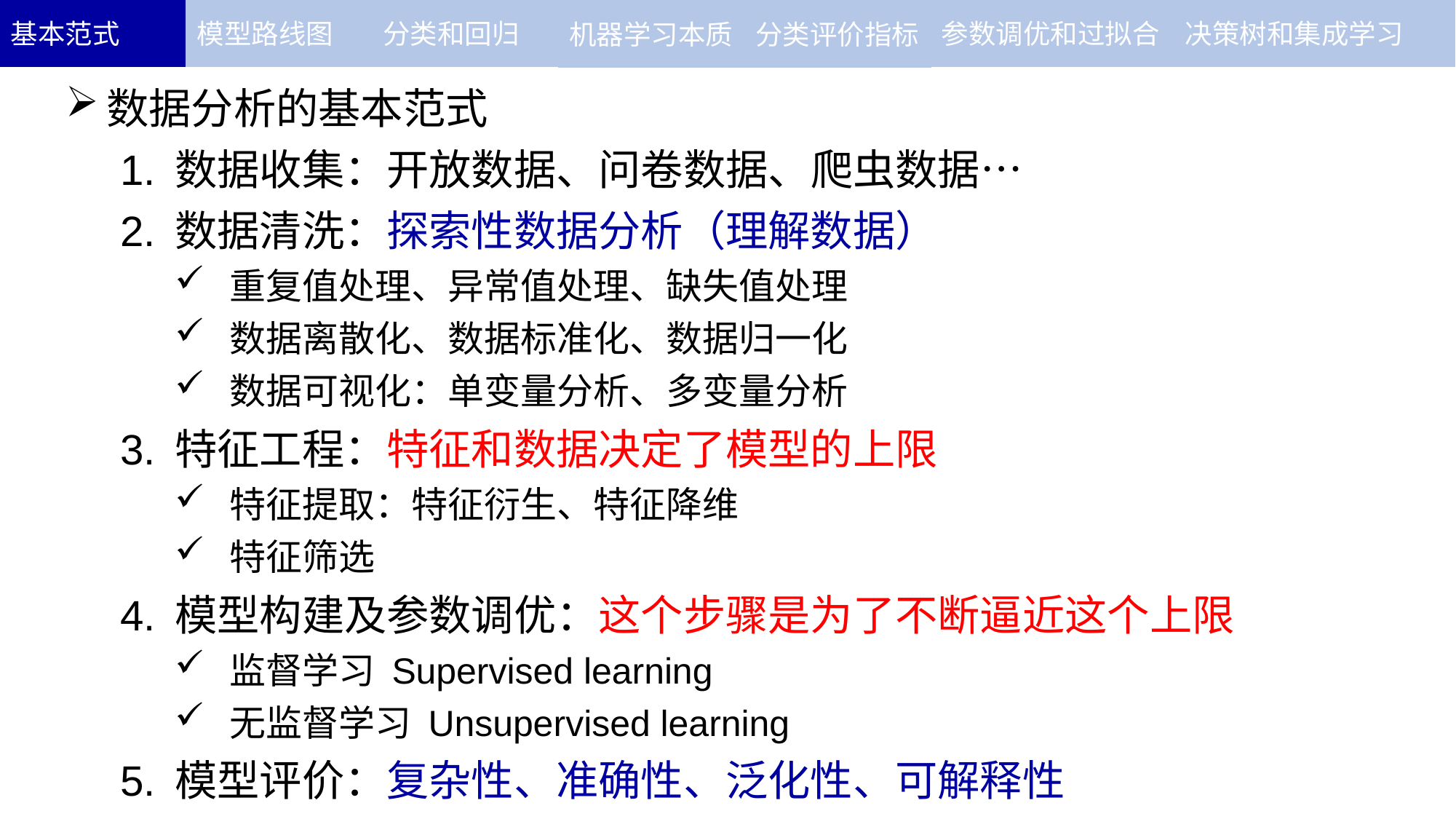

基本范式
模型路线图
分类和回归
参数调优和过拟合
决策树和集成学习
机器学习本质
分类评价指标
数据分析的基本范式
数据收集：开放数据、问卷数据、爬虫数据…
数据清洗：探索性数据分析（理解数据）
重复值处理、异常值处理、缺失值处理
数据离散化、数据标准化、数据归一化
数据可视化：单变量分析、多变量分析
特征工程：特征和数据决定了模型的上限
特征提取：特征衍生、特征降维
特征筛选
模型构建及参数调优：这个步骤是为了不断逼近这个上限
监督学习 Supervised learning
无监督学习 Unsupervised learning
模型评价：复杂性、准确性、泛化性、可解释性